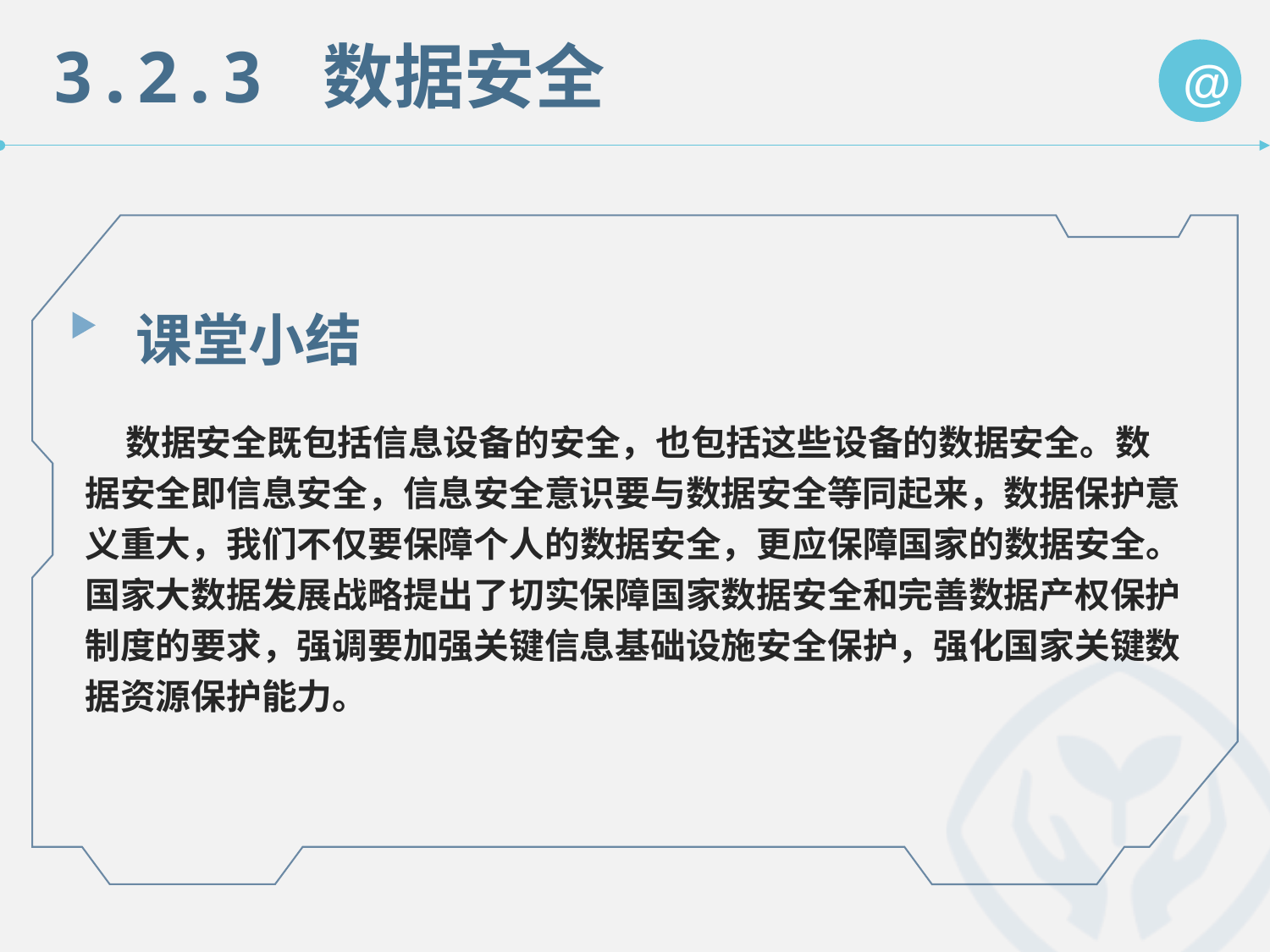

3.2.3 数据安全
@

课堂小结

    数据安全既包括信息设备的安全，也包括这些设备的数据安全。数据安全即信息安全，信息安全意识要与数据安全等同起来，数据保护意义重大，我们不仅要保障个人的数据安全，更应保障国家的数据安全。国家大数据发展战略提出了切实保障国家数据安全和完善数据产权保护制度的要求，强调要加强关键信息基础设施安全保护，强化国家关键数据资源保护能力。